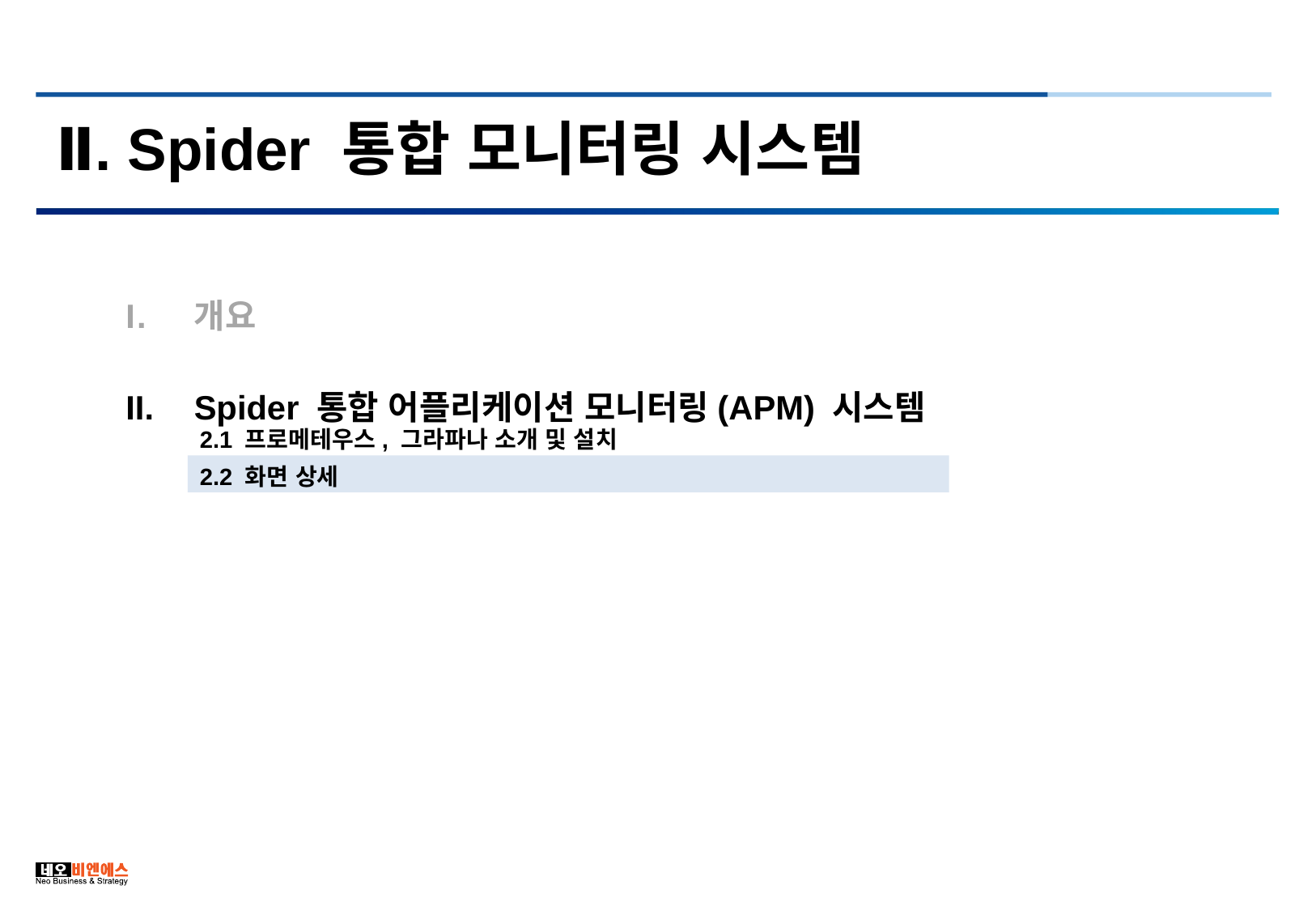

Ⅱ. Spider 통합 모니터링 시스템

개요
Spider 통합 어플리케이션 모니터링(APM) 시스템

2.1 프로메테우스, 그라파나 소개 및 설치
2.2 화면 상세